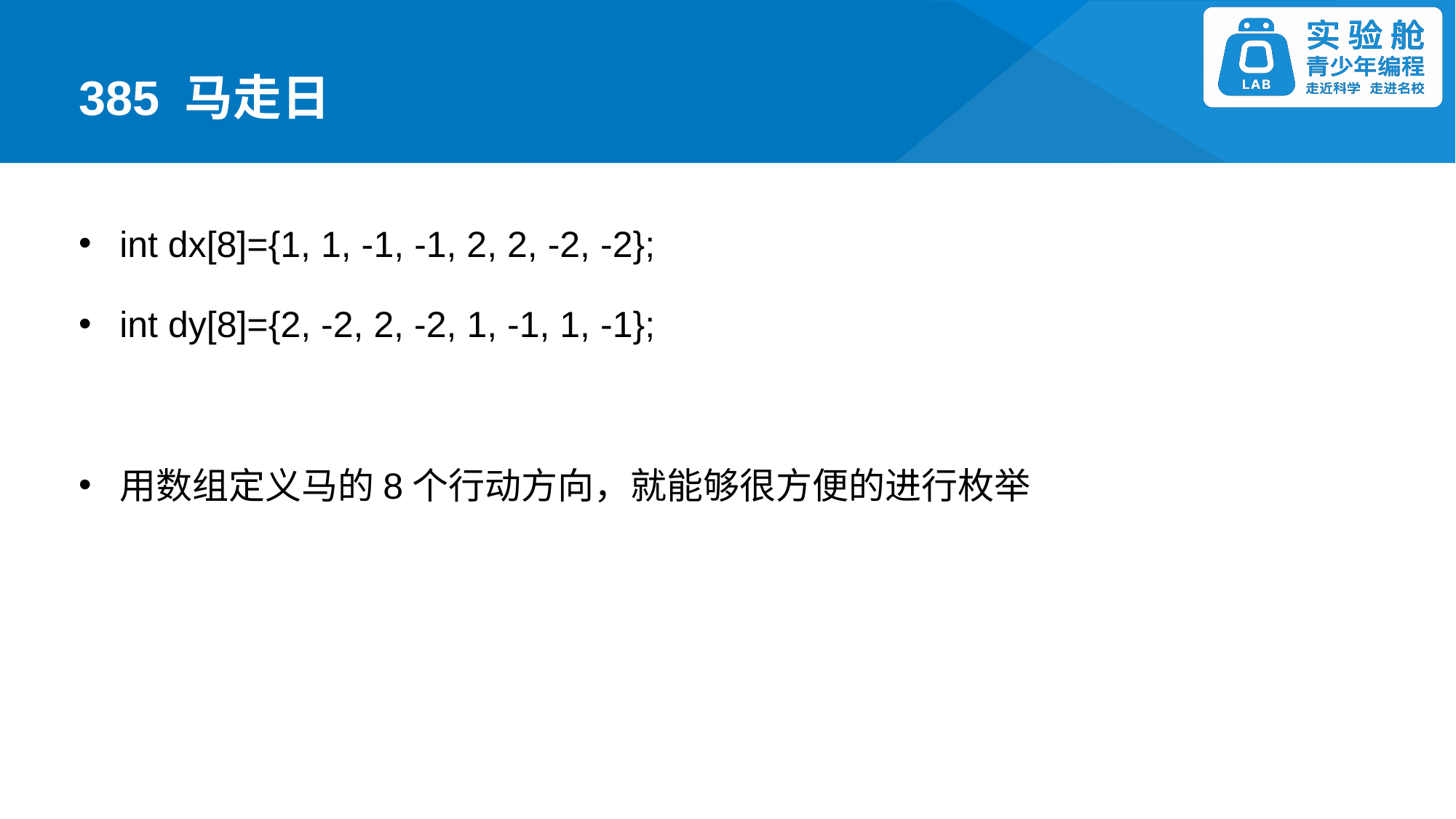

385 马走日
int dx[8]={1, 1, -1, -1, 2, 2, -2, -2};
int dy[8]={2, -2, 2, -2, 1, -1, 1, -1};

用数组定义马的8个行动方向，就能够很方便的进行枚举